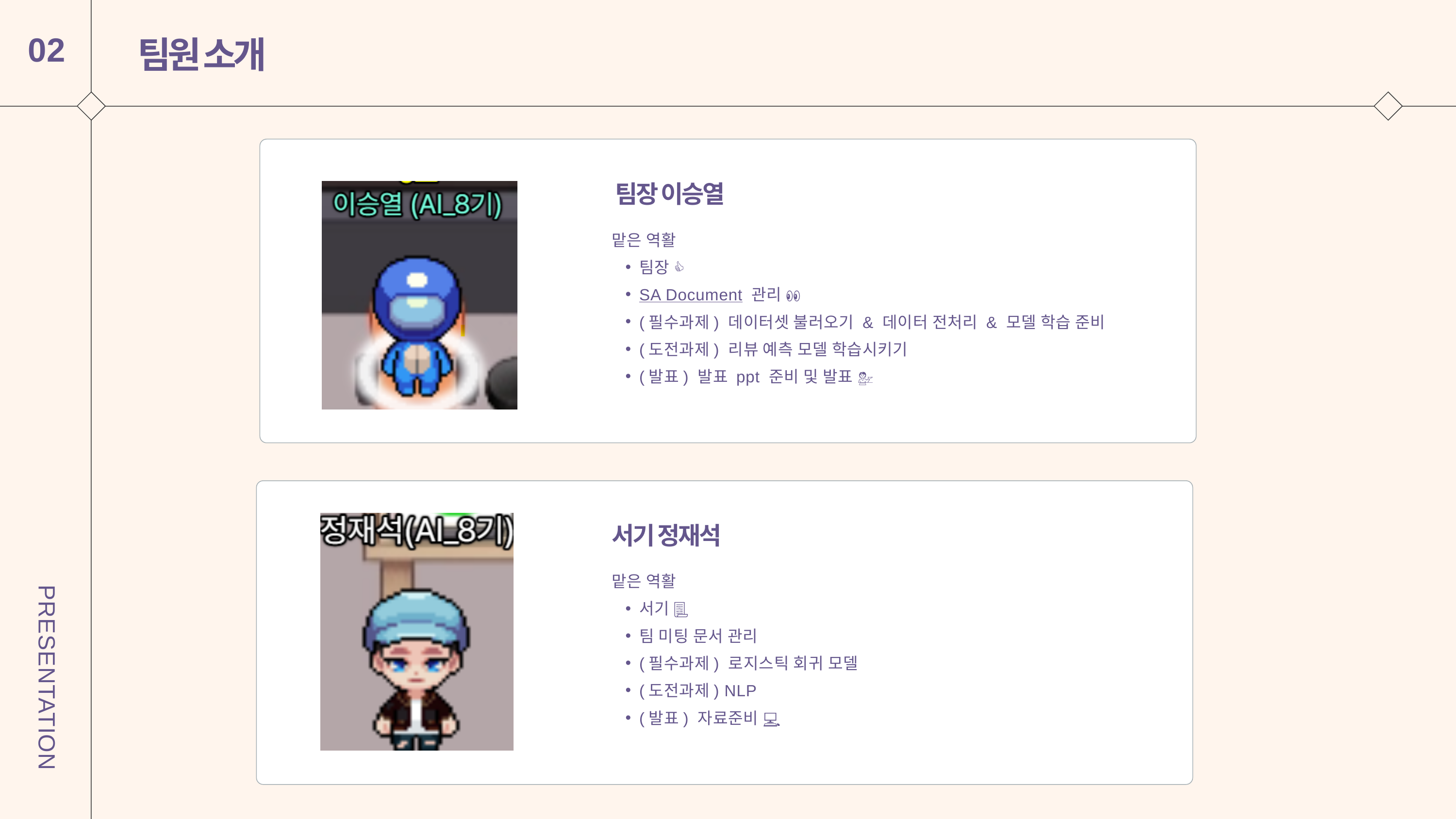

팀원 소개
02

팀장 이승열

맡은 역활
팀장 👍
SA Document 관리 👀
(필수과제) 데이터셋 불러오기 & 데이터 전처리 & 모델 학습 준비
(도전과제) 리뷰 예측 모델 학습시키기
(발표) 발표 ppt 준비 및 발표 💁

서기 정재석

맡은 역활
서기 📃
팀 미팅 문서 관리
(필수과제) 로지스틱 회귀 모델
(도전과제) NLP
(발표) 자료준비 💻

PRESENTATION